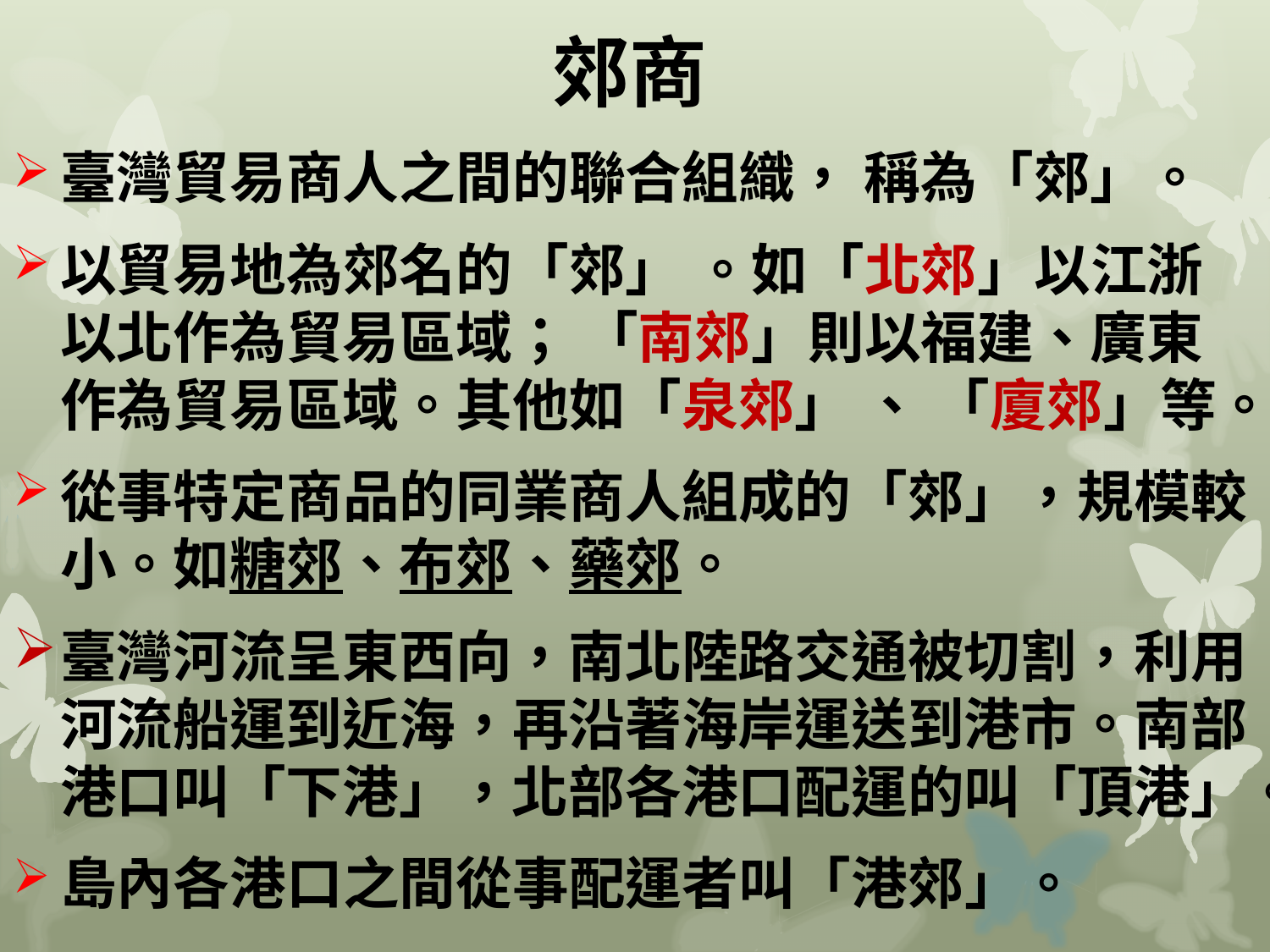

# 郊商
臺灣貿易商人之間的聯合組織， 稱為「郊」。
以貿易地為郊名的「郊」 。如「北郊」以江浙以北作為貿易區域； 「南郊」則以福建、廣東作為貿易區域。其他如「泉郊」 、 「廈郊」等。
從事特定商品的同業商人組成的「郊」，規模較小。如糖郊、布郊、藥郊。
臺灣河流呈東西向，南北陸路交通被切割，利用河流船運到近海，再沿著海岸運送到港市。南部港口叫「下港」，北部各港口配運的叫「頂港」。
島內各港口之間從事配運者叫「港郊」。